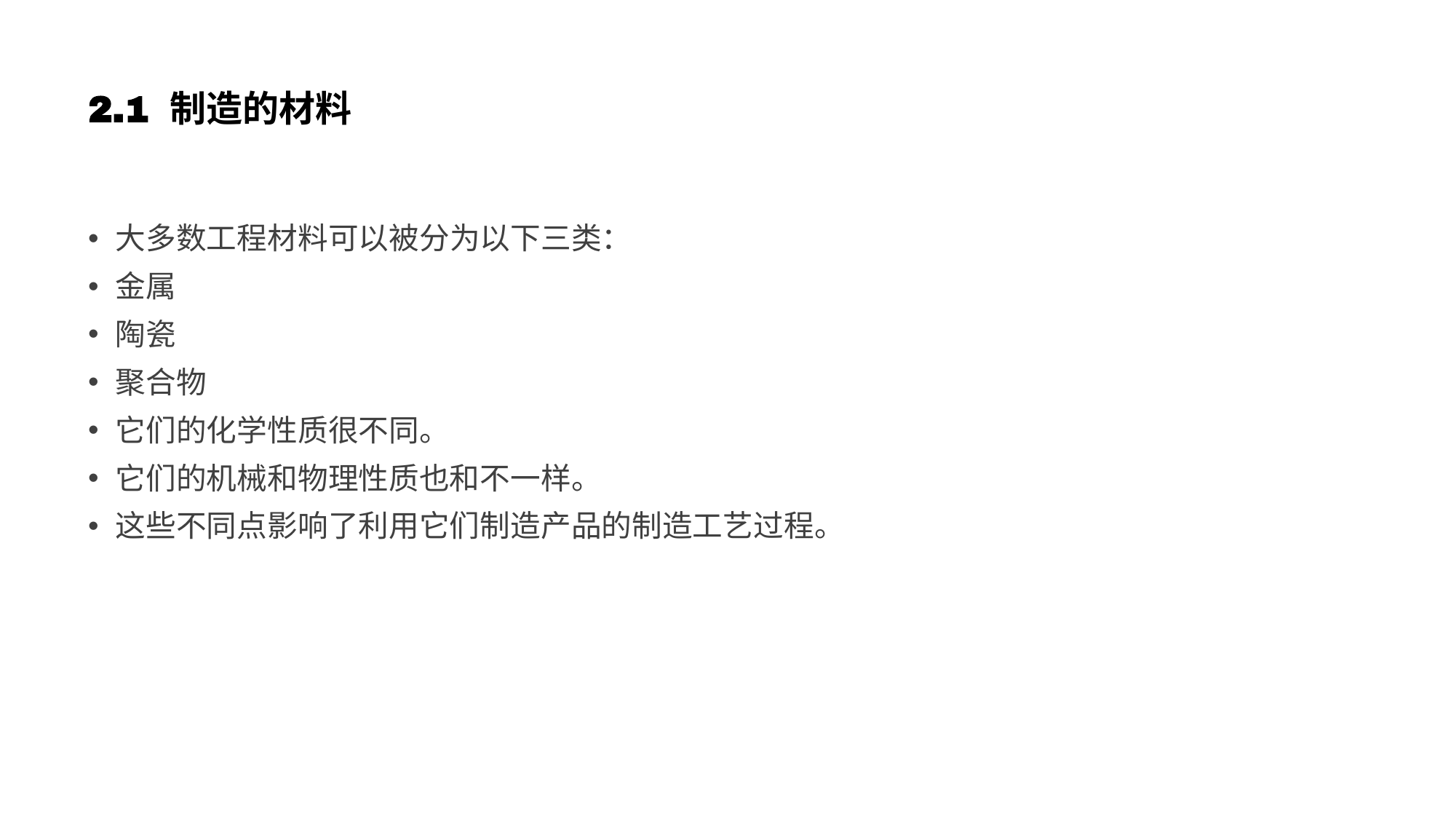

# 2.1 制造的材料
大多数工程材料可以被分为以下三类：
金属
陶瓷
聚合物
它们的化学性质很不同。
它们的机械和物理性质也和不一样。
这些不同点影响了利用它们制造产品的制造工艺过程。